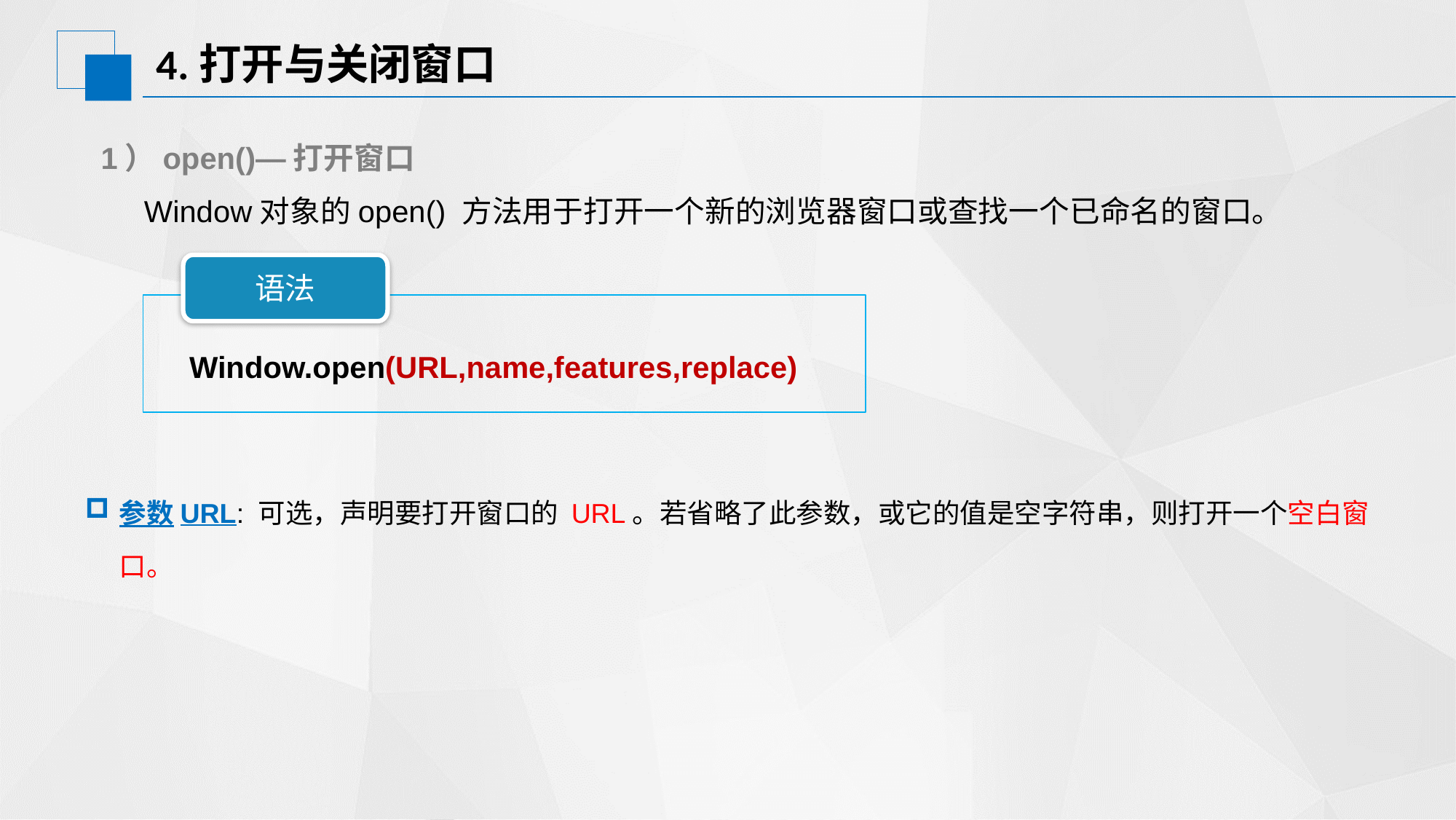

# 4.打开与关闭窗口
1）open()—打开窗口
Window对象的open() 方法用于打开一个新的浏览器窗口或查找一个已命名的窗口。

Window.open(URL,name,features,replace)
语法
参数URL: 可选，声明要打开窗口的 URL。若省略了此参数，或它的值是空字符串，则打开一个空白窗口。